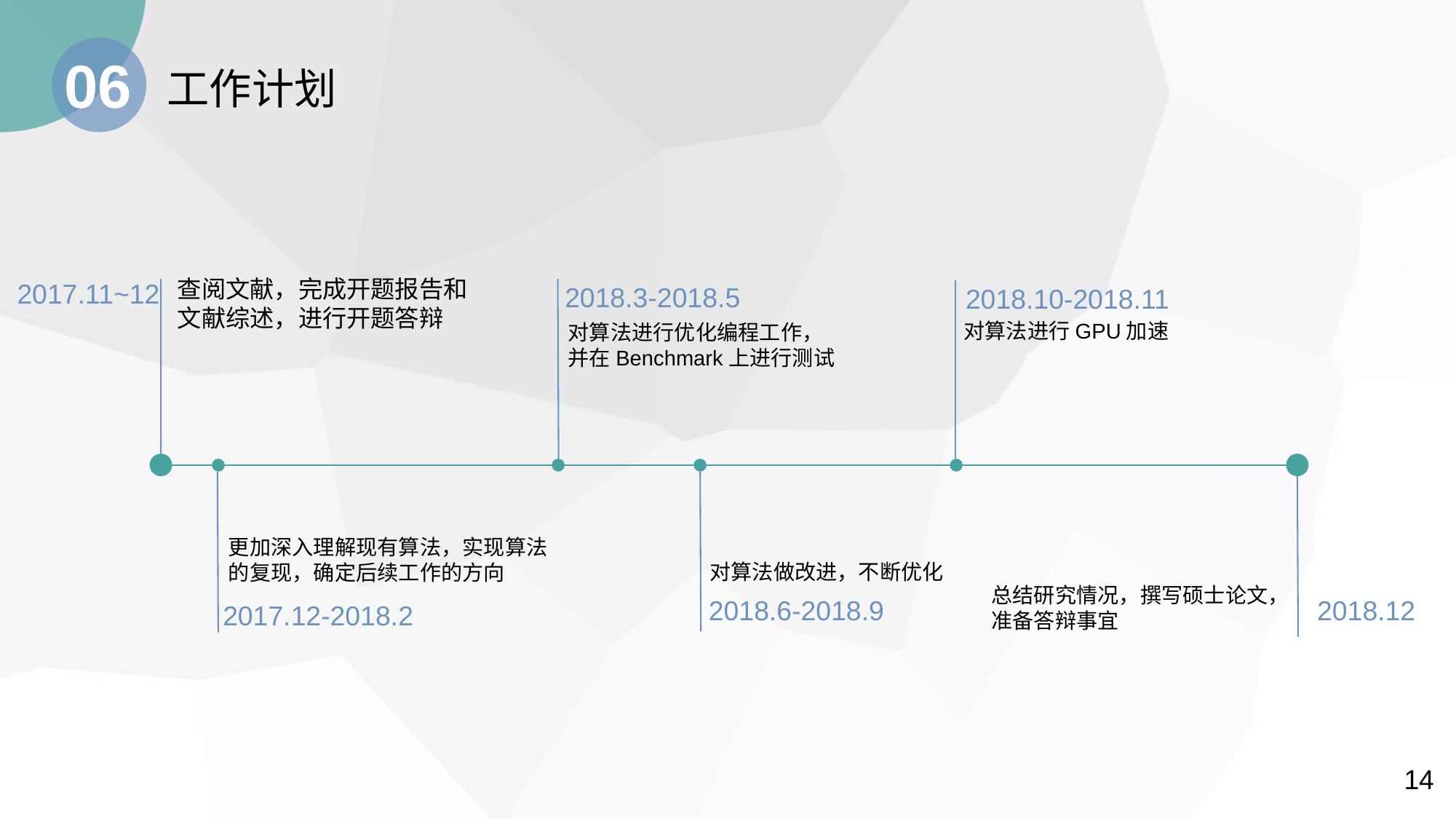

06
工作计划
查阅文献，完成开题报告和文献综述，进行开题答辩
2017.11~12

2018.3-2018.5
2018.10-2018.11
对算法进行GPU加速
对算法进行优化编程工作，并在Benchmark上进行测试

更加深入理解现有算法，实现算法的复现，确定后续工作的方向
对算法做改进，不断优化
总结研究情况，撰写硕士论文，准备答辩事宜
2018.6-2018.9
2018.12
2017.12-2018.2
14